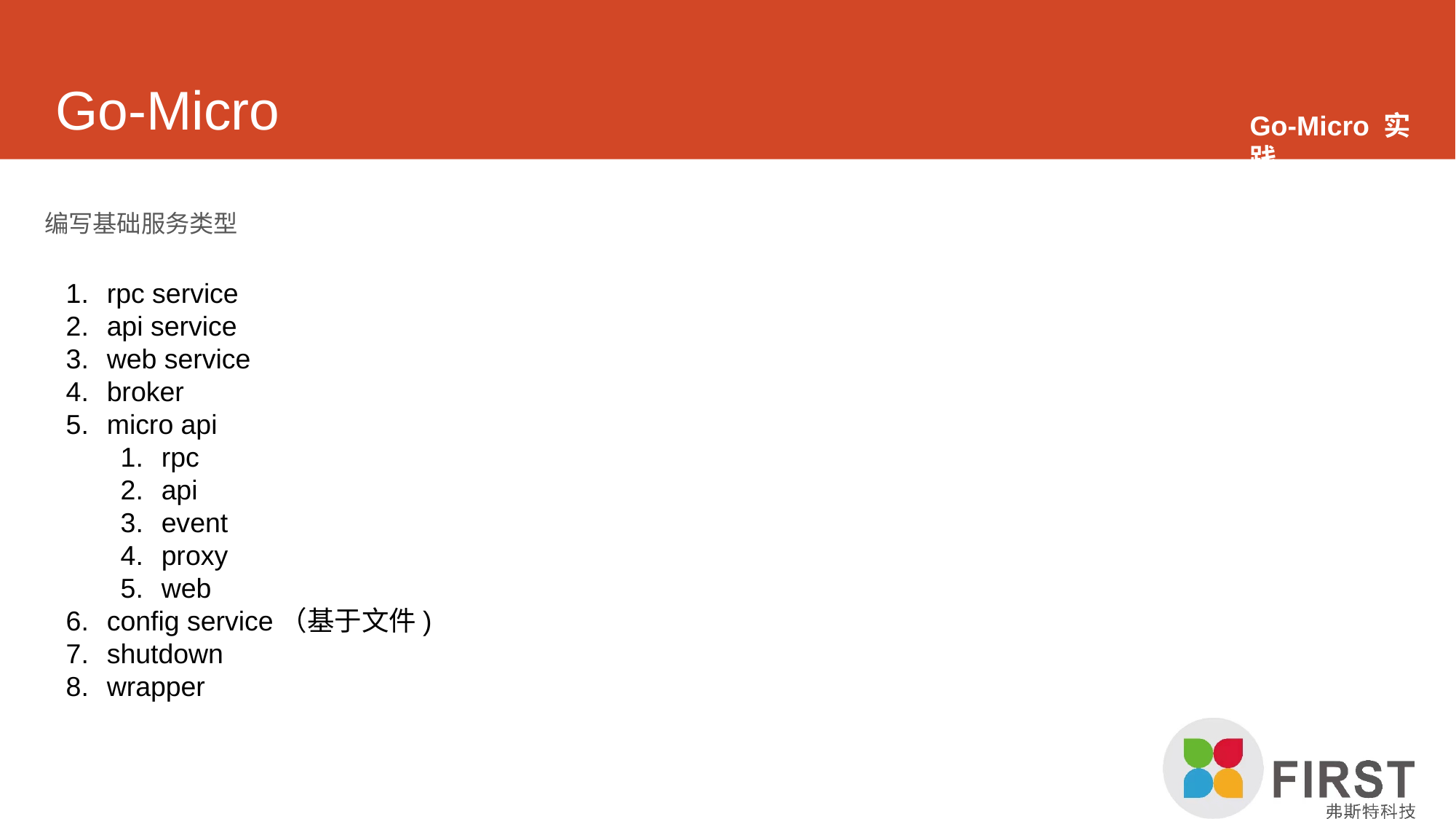

# Go-Micro
Go-Micro 实践
编写基础服务类型

rpc service
api service
web service
broker
micro api
rpc
api
event
proxy
web
config service（基于文件)
shutdown
wrapper